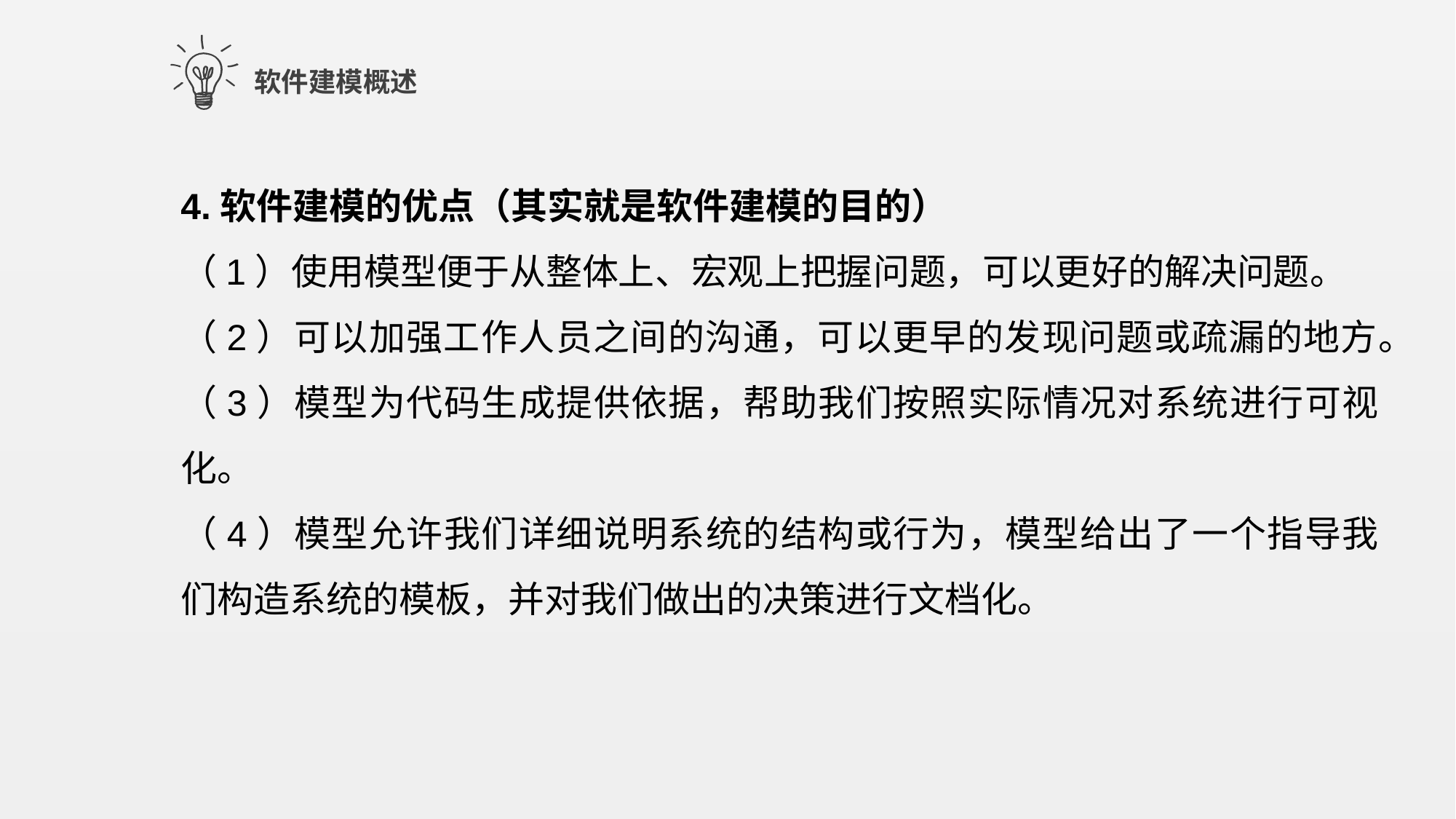

软件建模概述
4.软件建模的优点（其实就是软件建模的目的）
（1）使用模型便于从整体上、宏观上把握问题，可以更好的解决问题。
（2）可以加强工作人员之间的沟通，可以更早的发现问题或疏漏的地方。
（3）模型为代码生成提供依据，帮助我们按照实际情况对系统进行可视化。
（4）模型允许我们详细说明系统的结构或行为，模型给出了一个指导我们构造系统的模板，并对我们做出的决策进行文档化。